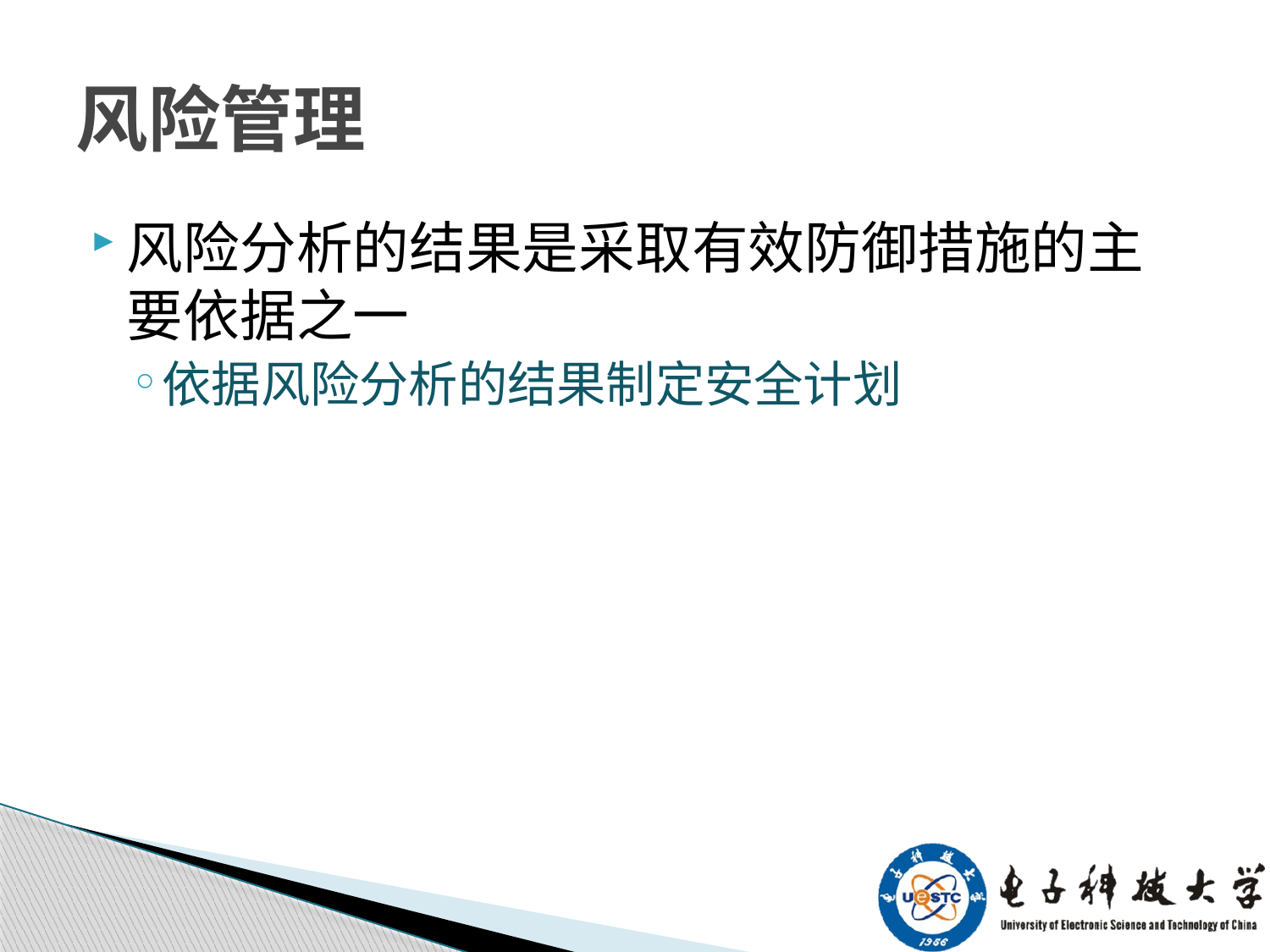

# 风险管理
风险分析的结果是采取有效防御措施的主要依据之一
依据风险分析的结果制定安全计划